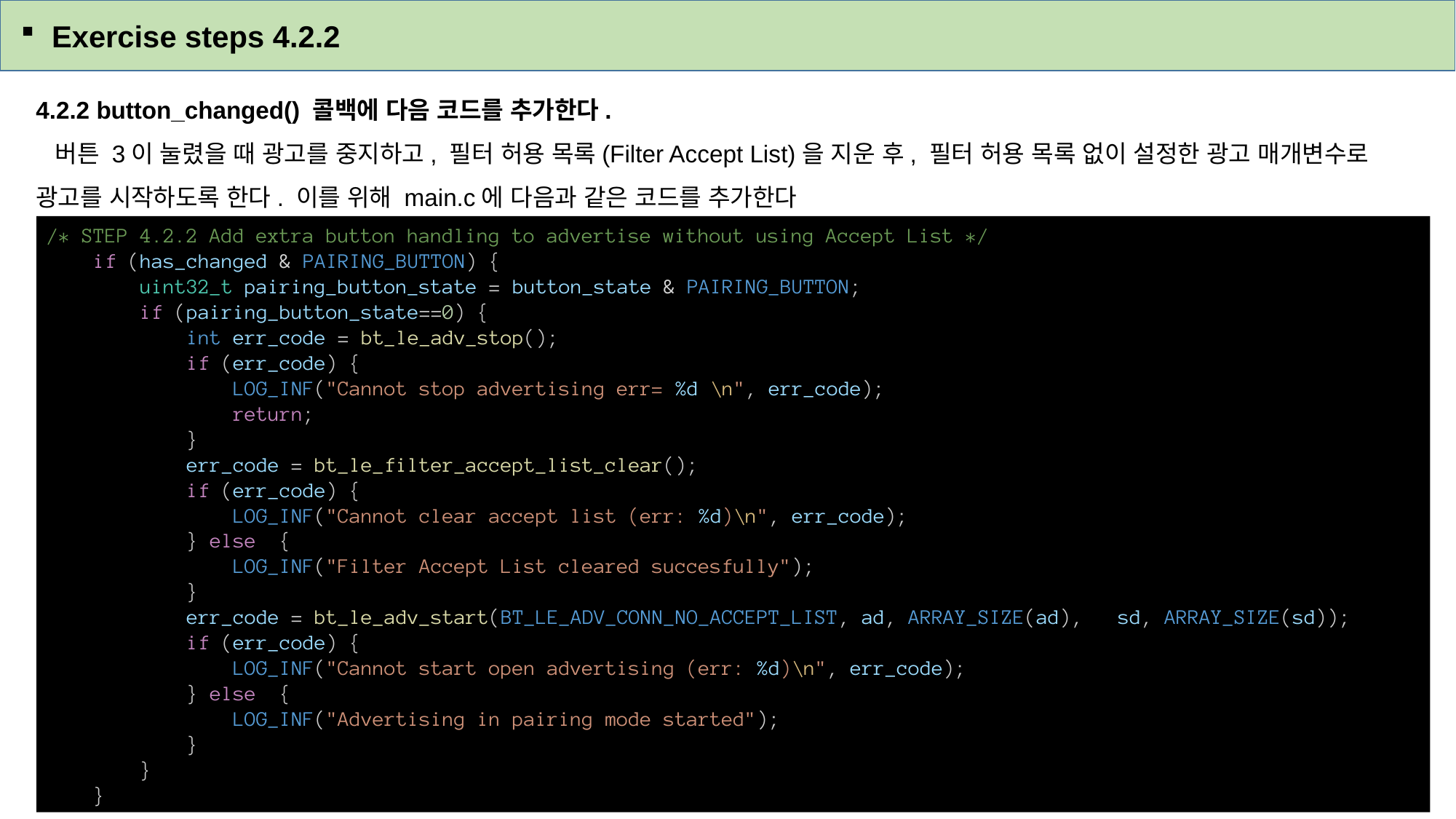

Exercise steps 4.2.2
4.2.2 button_changed() 콜백에 다음 코드를 추가한다.
  버튼 3이 눌렸을 때 광고를 중지하고, 필터 허용 목록(Filter Accept List)을 지운 후, 필터 허용 목록 없이 설정한 광고 매개변수로 광고를 시작하도록 한다. 이를 위해 main.c에 다음과 같은 코드를 추가한다
/* STEP 4.2.2 Add extra button handling to advertise without using Accept List */
    if (has_changed & PAIRING_BUTTON) {
        uint32_t pairing_button_state = button_state & PAIRING_BUTTON;
        if (pairing_button_state==0) {
            int err_code = bt_le_adv_stop();
            if (err_code) {
                LOG_INF("Cannot stop advertising err= %d \n", err_code);
                return;
            }
            err_code = bt_le_filter_accept_list_clear();
            if (err_code) {
                LOG_INF("Cannot clear accept list (err: %d)\n", err_code);
            } else  {
                LOG_INF("Filter Accept List cleared succesfully");
            }
            err_code = bt_le_adv_start(BT_LE_ADV_CONN_NO_ACCEPT_LIST, ad, ARRAY_SIZE(ad),   sd, ARRAY_SIZE(sd));
            if (err_code) {
                LOG_INF("Cannot start open advertising (err: %d)\n", err_code);
            } else  {
                LOG_INF("Advertising in pairing mode started");
            }
        }
    }